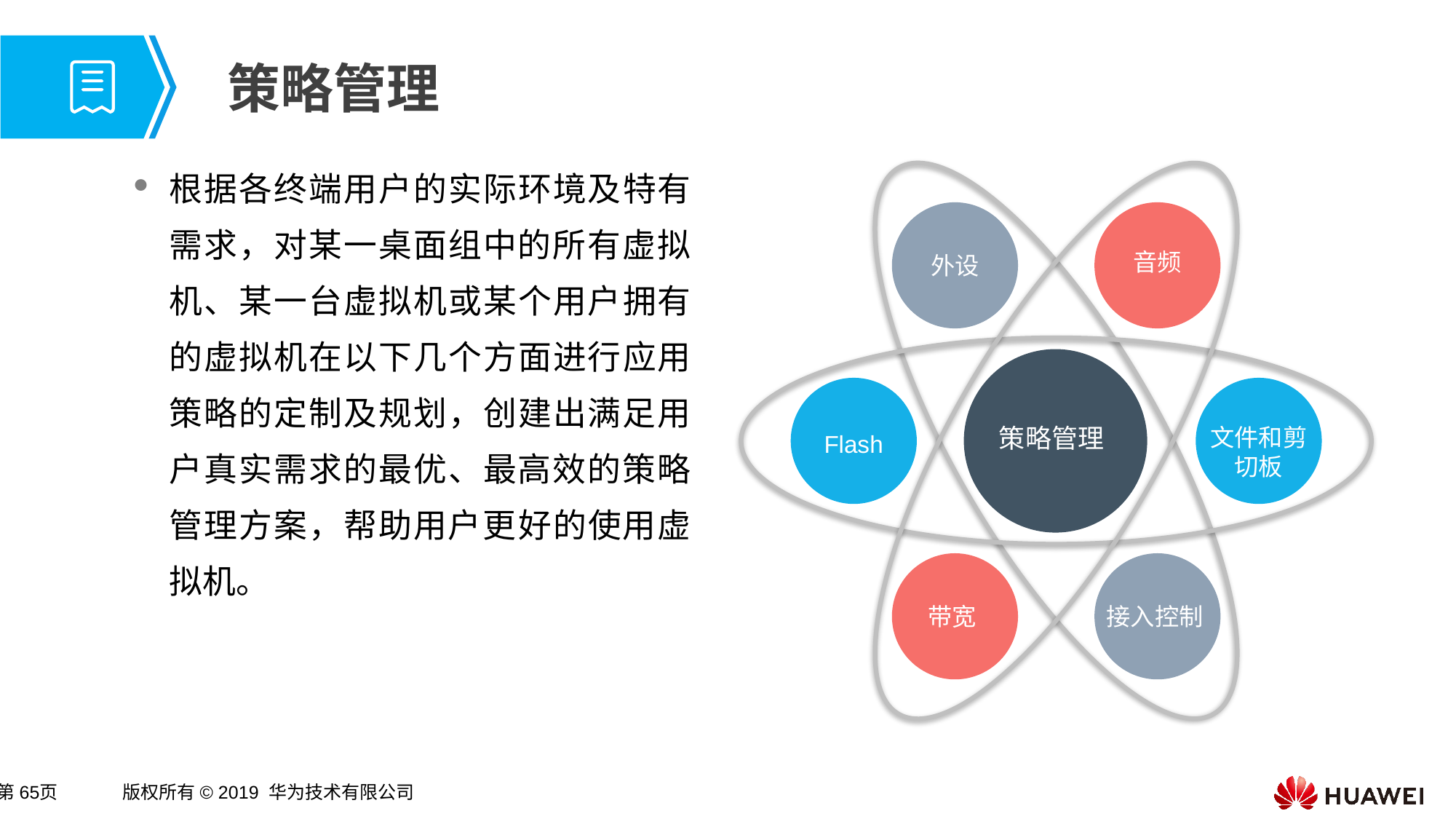

# 策略管理

外设

音频

策略管理

Flash

文件和剪切板

带宽

接入控制

根据各终端用户的实际环境及特有需求，对某一桌面组中的所有虚拟机、某一台虚拟机或某个用户拥有的虚拟机在以下几个方面进行应用策略的定制及规划，创建出满足用户真实需求的最优、最高效的策略管理方案，帮助用户更好的使用虚拟机。